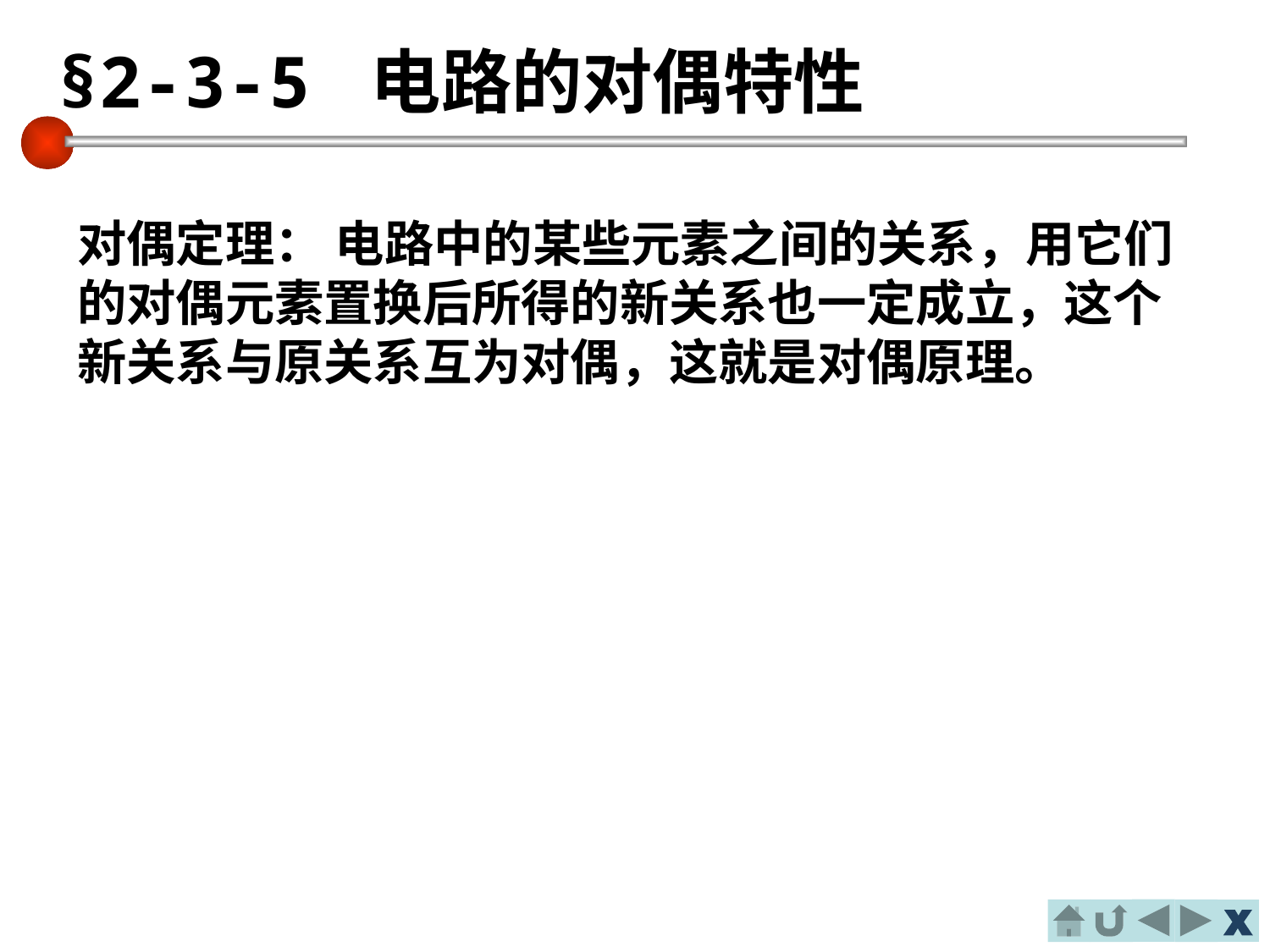

§2-3-5 电路的对偶特性

对偶定理： 电路中的某些元素之间的关系，用它们的对偶元素置换后所得的新关系也一定成立，这个新关系与原关系互为对偶，这就是对偶原理。

X